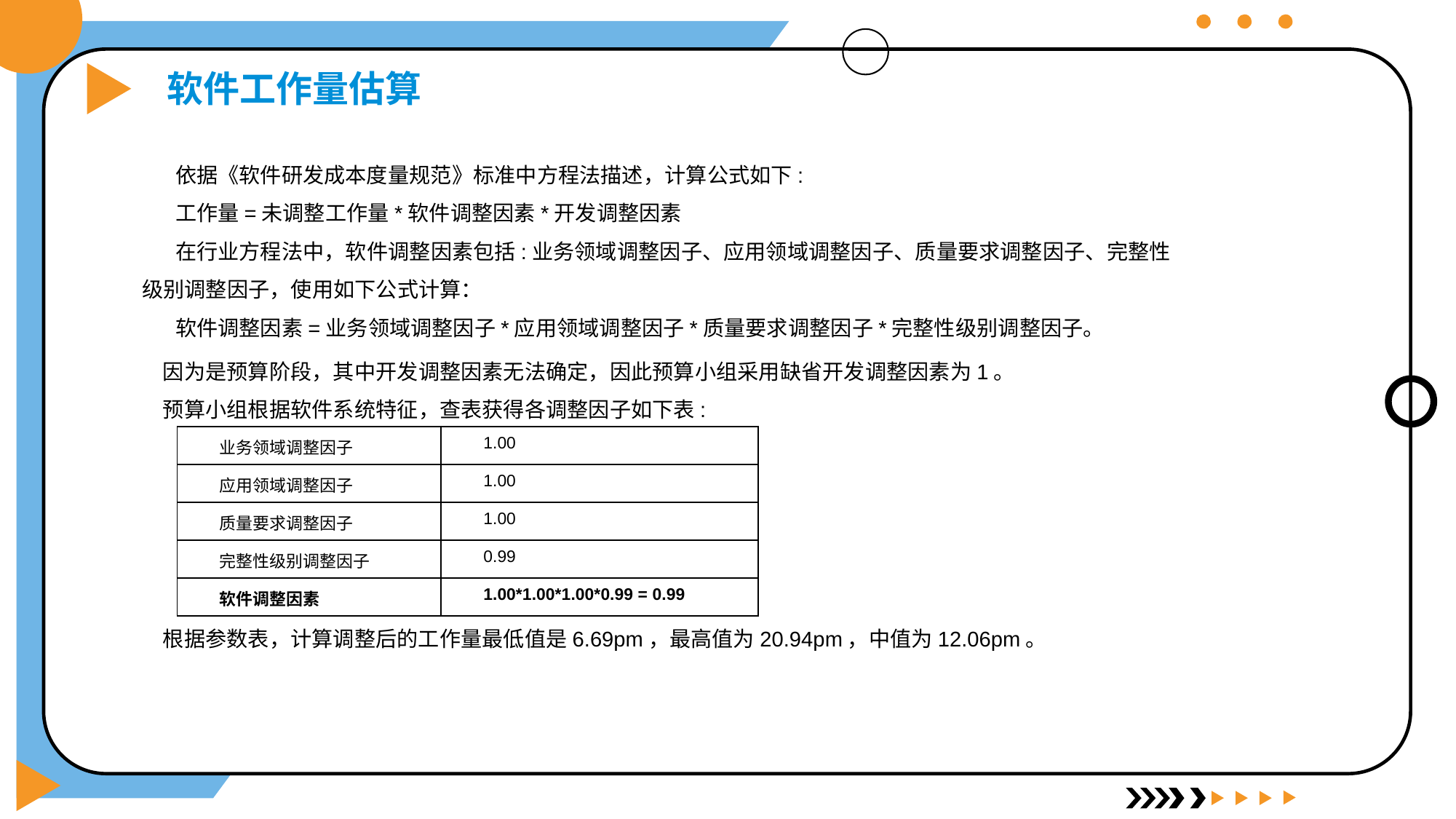

DI评估指标
软件工作量估算

依据《软件研发成本度量规范》标准中方程法描述，计算公式如下:
工作量=未调整工作量*软件调整因素*开发调整因素
在行业方程法中，软件调整因素包括:业务领域调整因子、应用领域调整因子、质量要求调整因子、完整性级别调整因子，使用如下公式计算：
软件调整因素=业务领域调整因子*应用领域调整因子*质量要求调整因子*完整性级别调整因子。
因为是预算阶段，其中开发调整因素无法确定，因此预算小组采用缺省开发调整因素为1。
预算小组根据软件系统特征，查表获得各调整因子如下表:

根据参数表，计算调整后的工作量最低值是6.69pm，最高值为20.94pm，中值为12.06pm。

| 业务领域调整因子 | 1.00 |
| --- | --- |
| 应用领域调整因子 | 1.00 |
| 质量要求调整因子 | 1.00 |
| 完整性级别调整因子 | 0.99 |
| 软件调整因素 | 1.00\*1.00\*1.00\*0.99 = 0.99 |